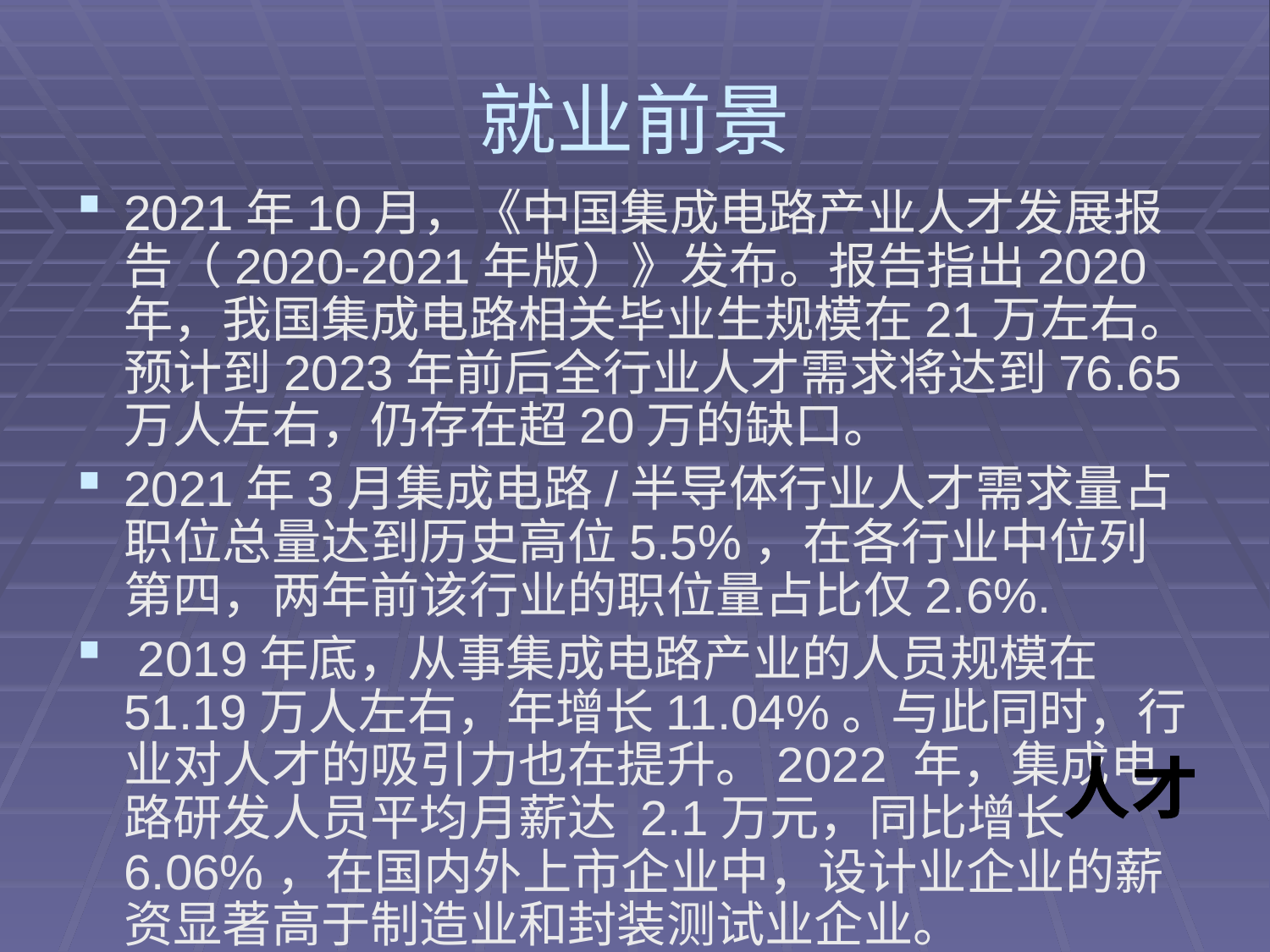

# 就业前景
2021年10月，《中国集成电路产业人才发展报告（2020-2021年版）》发布。报告指出2020年，我国集成电路相关毕业生规模在21万左右。预计到2023年前后全行业人才需求将达到76.65万人左右，仍存在超20万的缺口。
2021年3月集成电路/半导体行业人才需求量占职位总量达到历史高位5.5%，在各行业中位列第四，两年前该行业的职位量占比仅2.6%.
 2019年底，从事集成电路产业的人员规模在51.19万人左右，年增长11.04%。与此同时，行业对人才的吸引力也在提升。2022 年，集成电路研发人员平均月薪达 2.1万元，同比增长 6.06%，在国内外上市企业中，设计业企业的薪资显著高于制造业和封装测试业企业。
，
人才